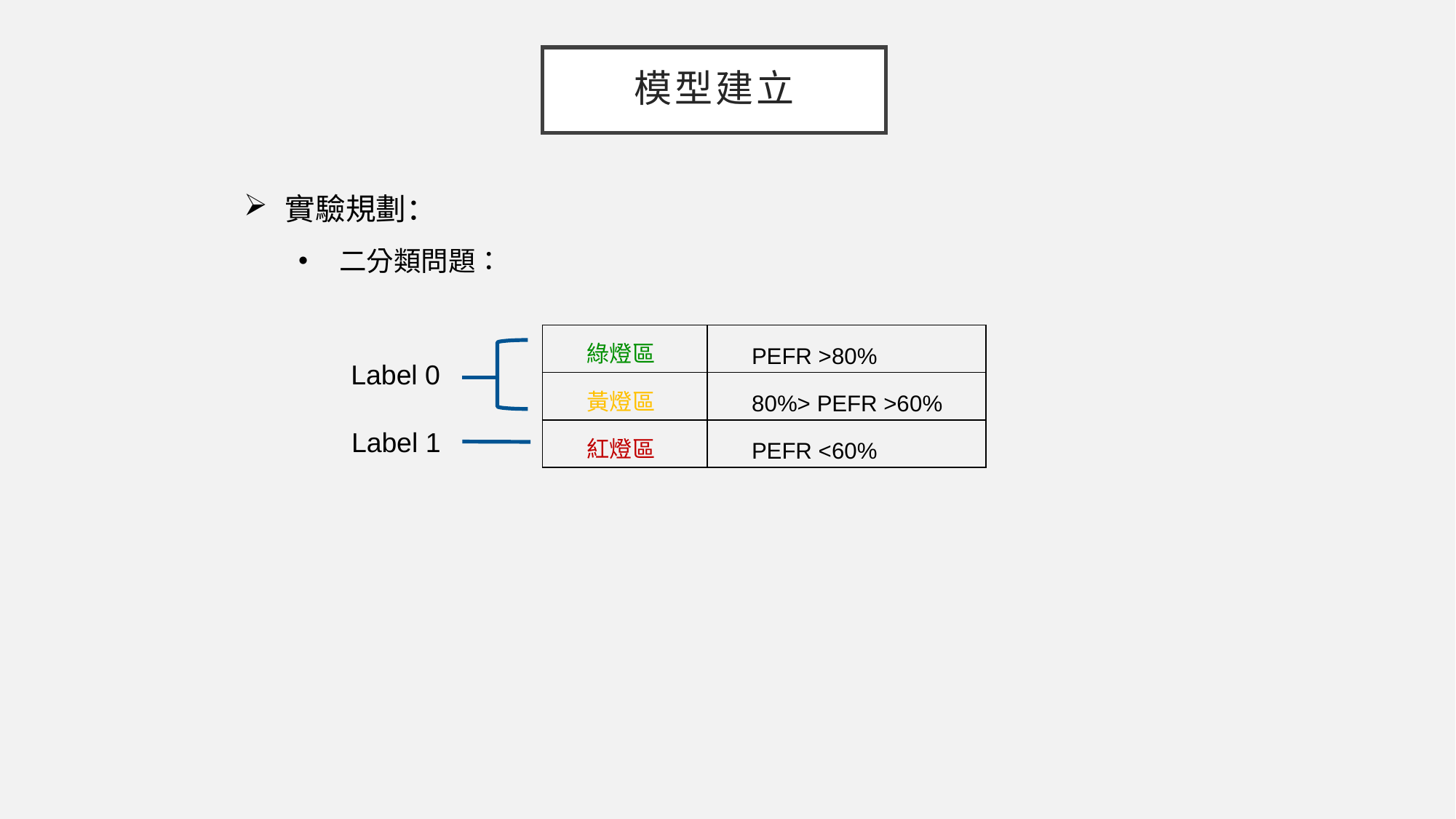

# 模型建立
實驗規劃：
二分類問題：

| 綠燈區 | PEFR >80% |
| --- | --- |
| 黃燈區 | 80%> PEFR >60% |
| 紅燈區 | PEFR <60% |

Label 0
Label 1